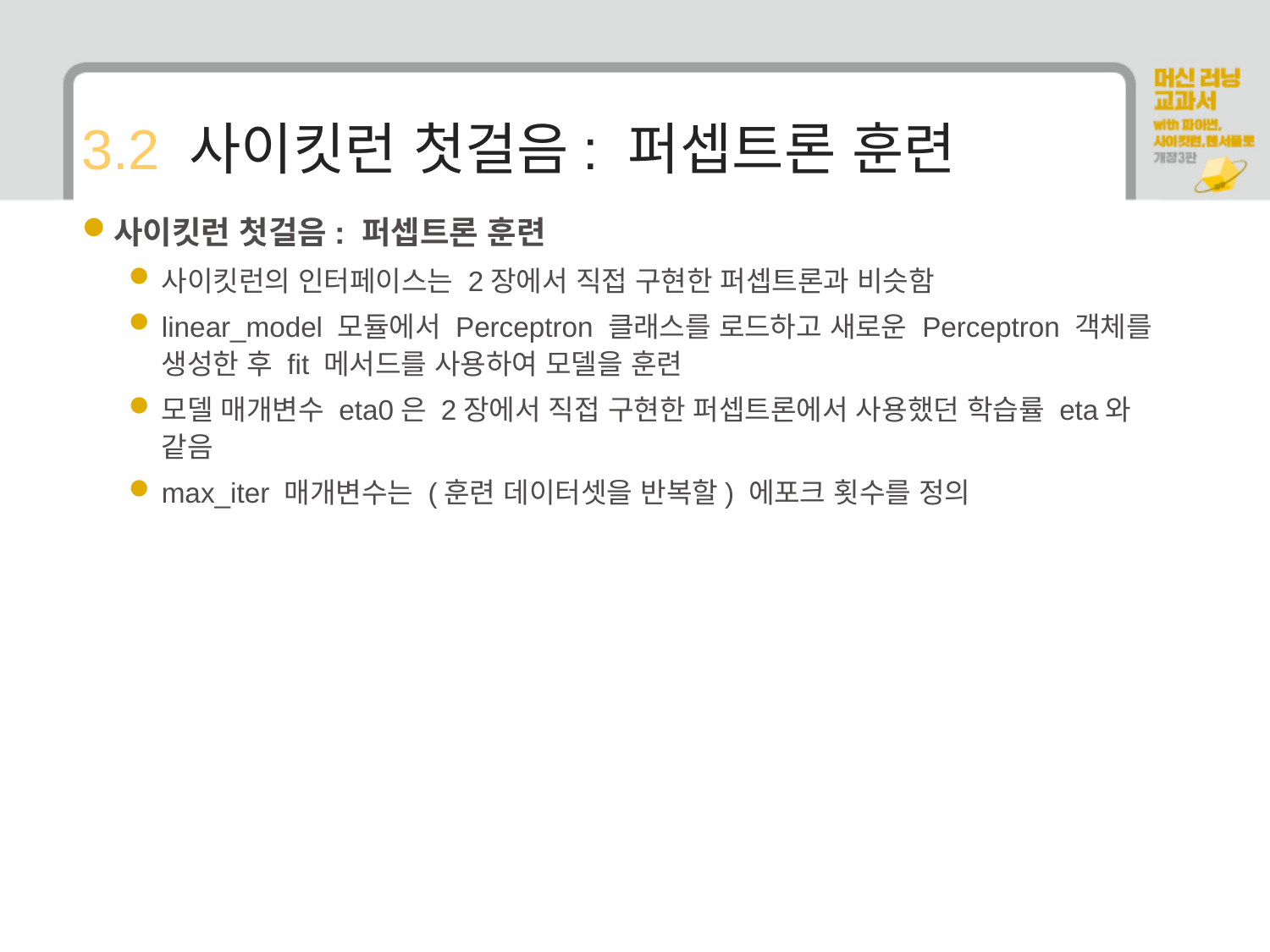

# 3.2 사이킷런 첫걸음: 퍼셉트론 훈련
사이킷런 첫걸음: 퍼셉트론 훈련
사이킷런의 인터페이스는 2장에서 직접 구현한 퍼셉트론과 비슷함
linear_model 모듈에서 Perceptron 클래스를 로드하고 새로운 Perceptron 객체를 생성한 후 fit 메서드를 사용하여 모델을 훈련
모델 매개변수 eta0은 2장에서 직접 구현한 퍼셉트론에서 사용했던 학습률 eta와 같음
max_iter 매개변수는 (훈련 데이터셋을 반복할) 에포크 횟수를 정의